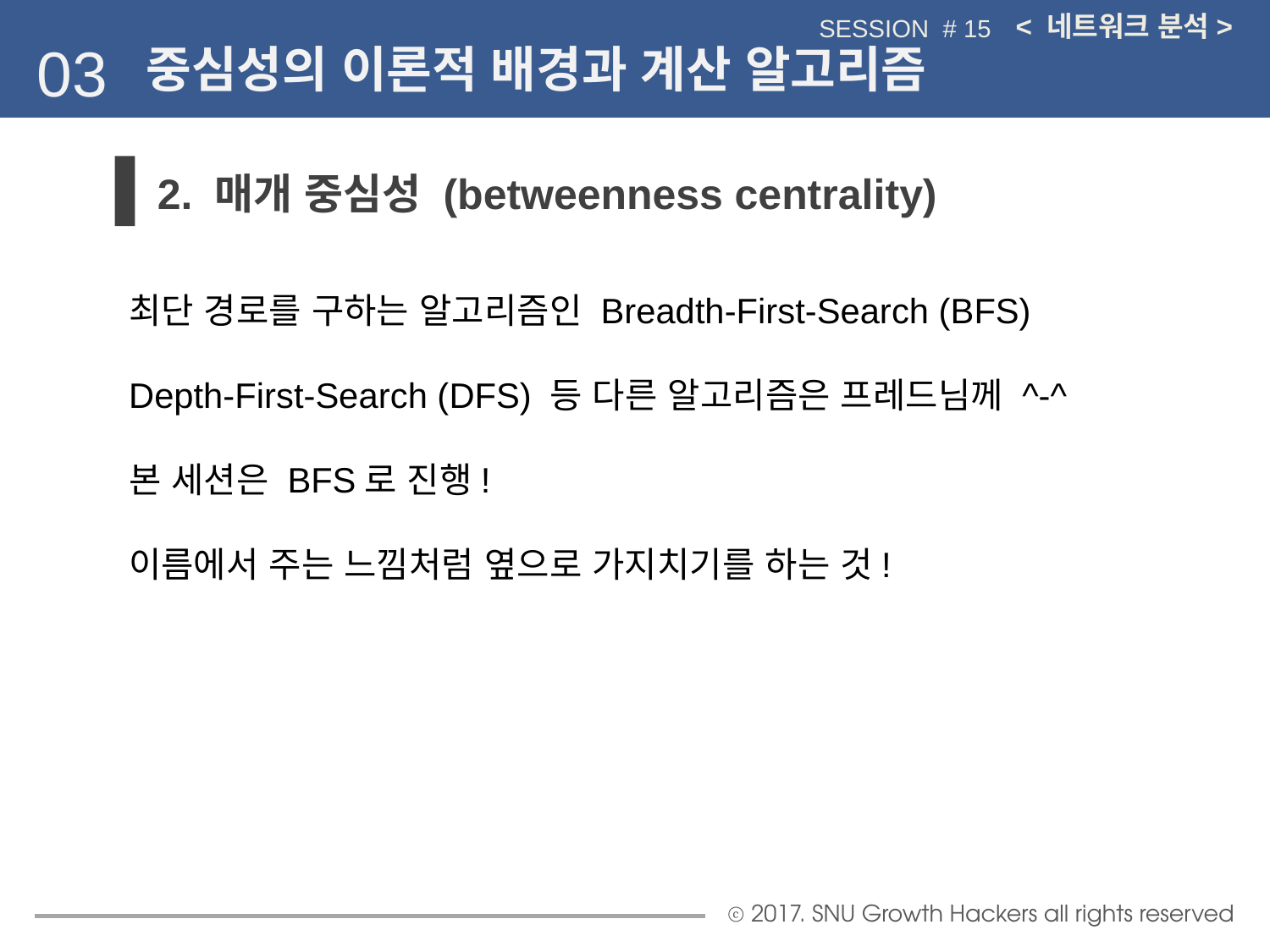

< 네트워크 분석>
SESSION  # 15
03
중심성의 이론적 배경과 계산 알고리즘

2. 매개 중심성 (betweenness centrality)
최단 경로를 구하는 알고리즘인 Breadth-First-Search (BFS)
Depth-First-Search (DFS) 등 다른 알고리즘은 프레드님께 ^-^

본 세션은 BFS로 진행!

이름에서 주는 느낌처럼 옆으로 가지치기를 하는 것!
ⓒ 2017. SNU Growth Hackers all rights reserved